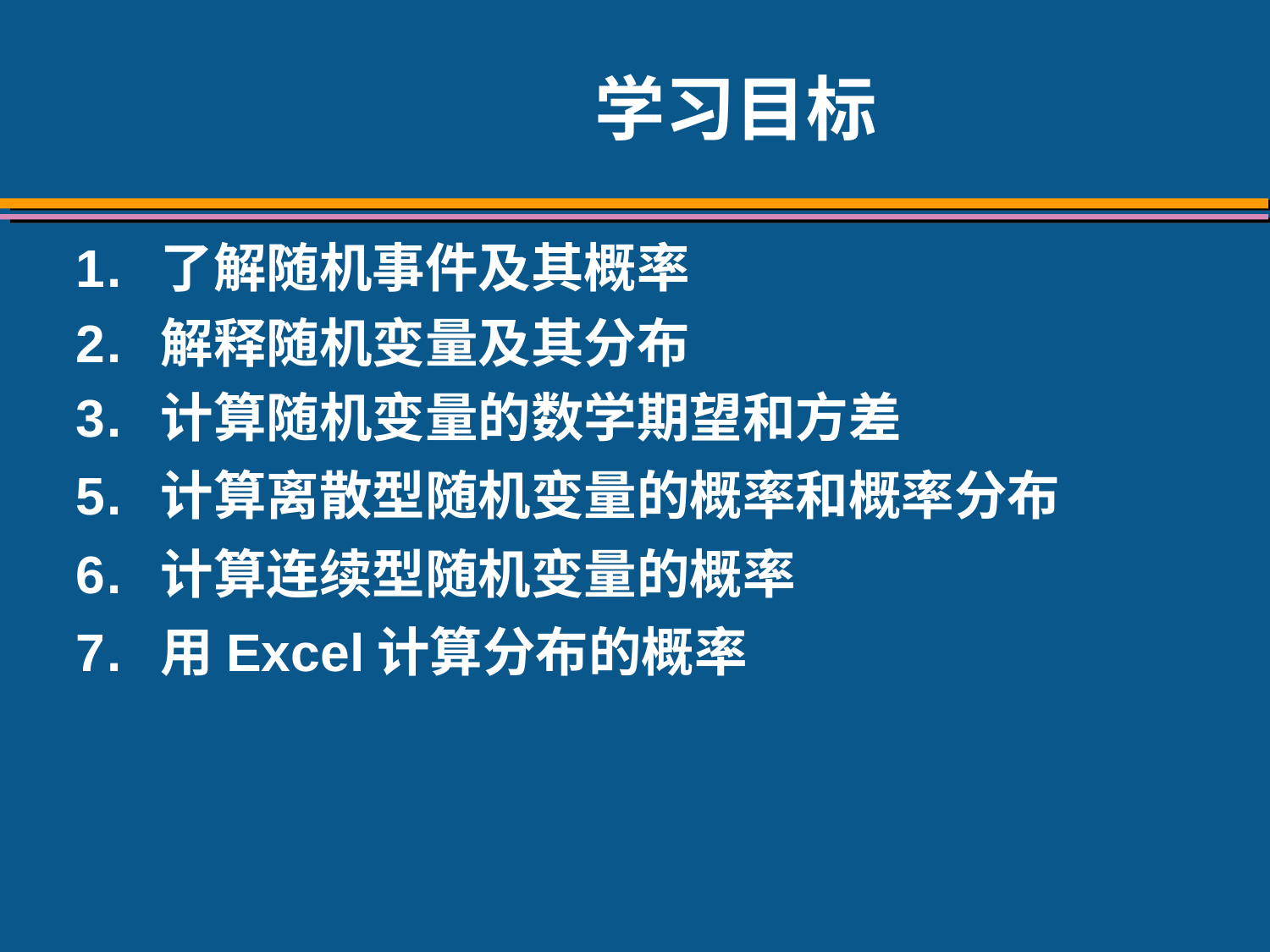

# 学习目标
了解随机事件及其概率
解释随机变量及其分布
计算随机变量的数学期望和方差
计算离散型随机变量的概率和概率分布
计算连续型随机变量的概率
用Excel计算分布的概率